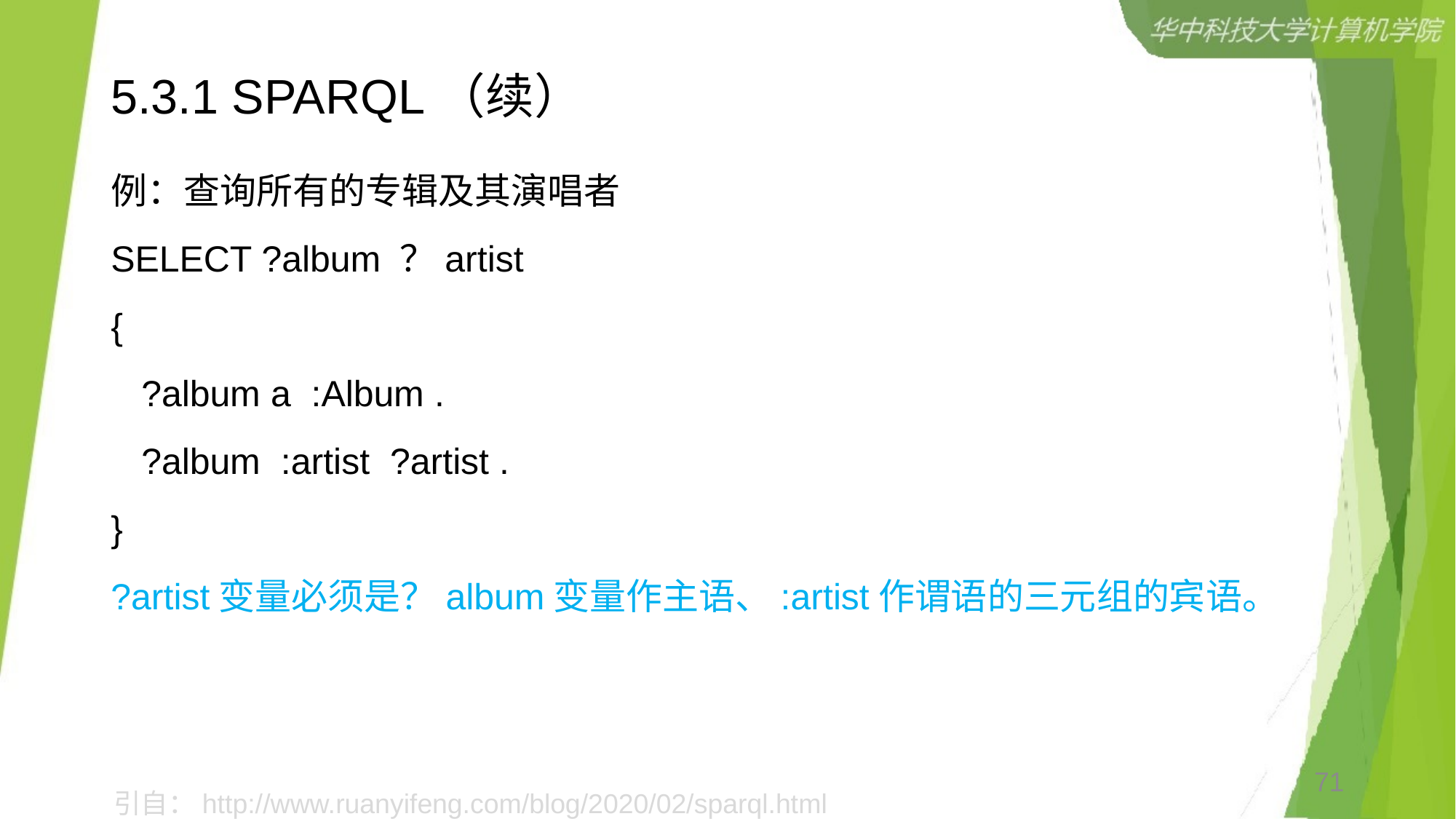

# 5.3.1 SPARQL（续）
例：查询所有的专辑及其演唱者
SELECT ?album ？artist
{
   ?album a  :Album .
   ?album  :artist  ?artist .
}
?artist变量必须是？album变量作主语、:artist作谓语的三元组的宾语。
71
引自：http://www.ruanyifeng.com/blog/2020/02/sparql.html